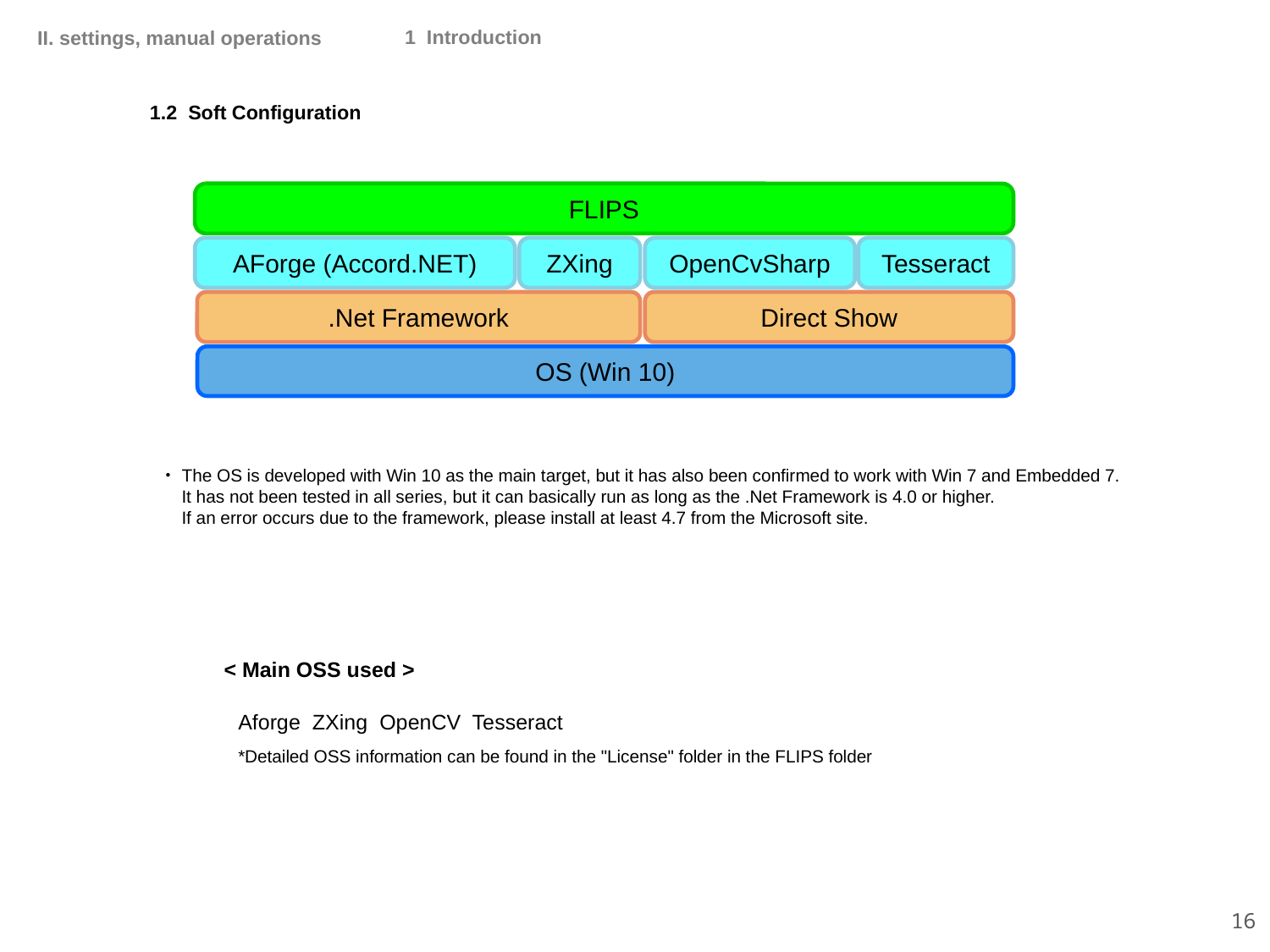

II. settings, manual operations
1  Introduction
1.2  Soft Configuration
FLIPS
AForge (Accord.NET)
ZXing
OpenCvSharp
Tesseract
.Net Framework
Direct Show
OS (Win 10)
・The OS is developed with Win 10 as the main target, but it has also been confirmed to work with Win 7 and Embedded 7.
　It has not been tested in all series, but it can basically run as long as the .Net Framework is 4.0 or higher.
　If an error occurs due to the framework, please install at least 4.7 from the Microsoft site.

< Main OSS used >
Aforge  ZXing  OpenCV  Tesseract
*Detailed OSS information can be found in the "License" folder in the FLIPS folder